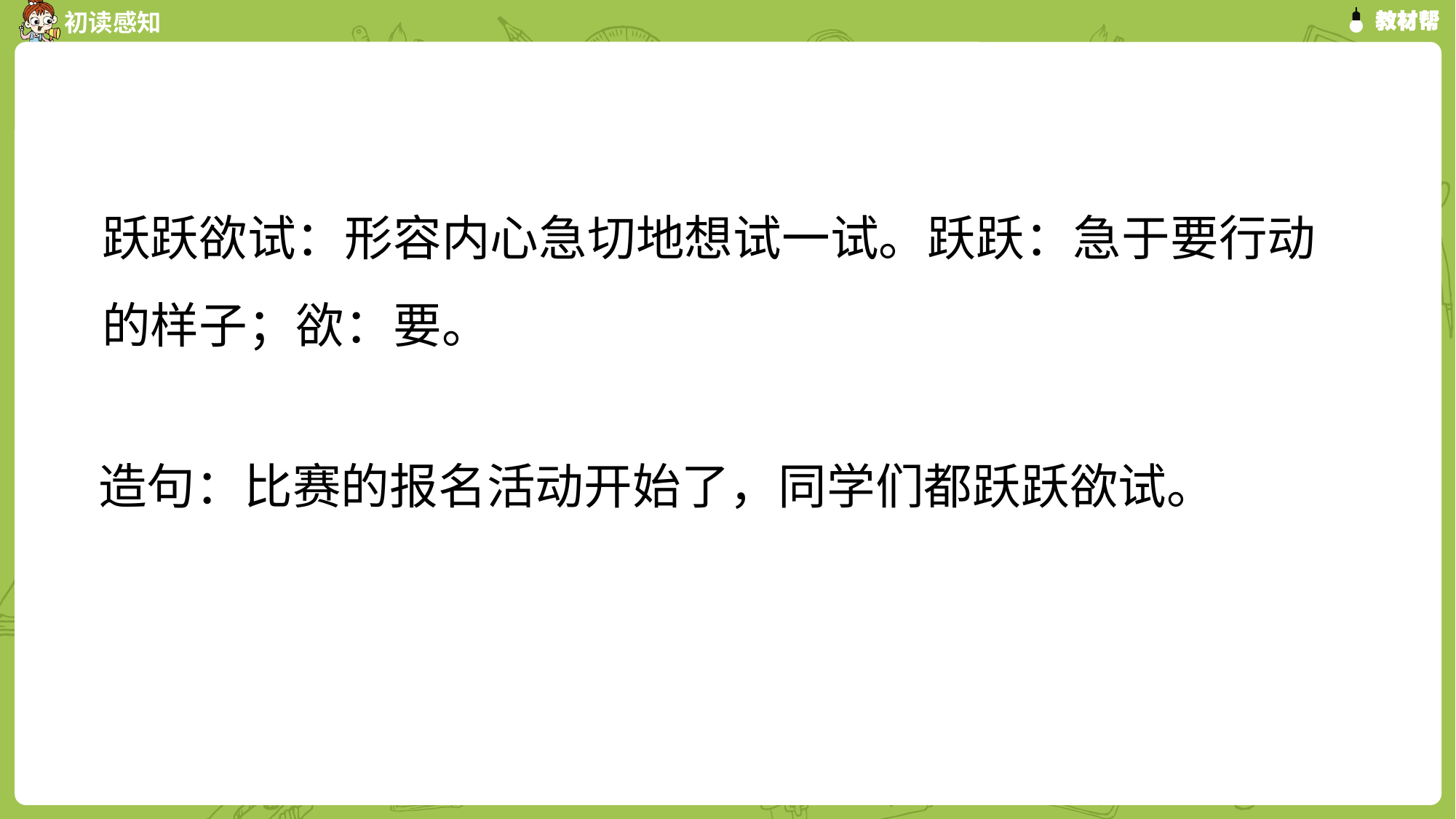

跃跃欲试：形容内心急切地想试一试。跃跃：急于要行动的样子；欲：要。
 造句：比赛的报名活动开始了，同学们都跃跃欲试。